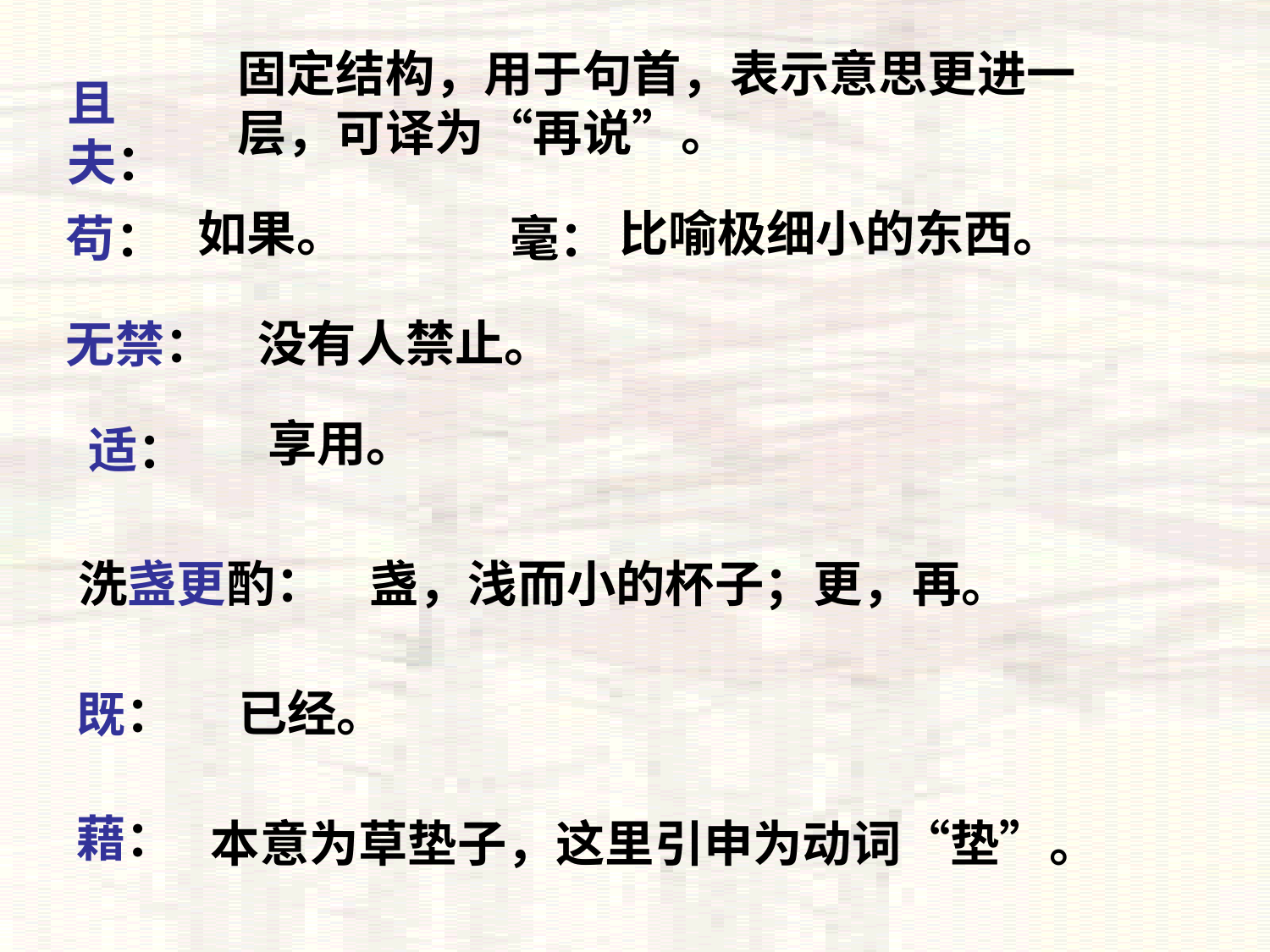

固定结构，用于句首，表示意思更进一层，可译为“再说”。
且夫：
如果。
比喻极细小的东西。
苟：
毫：
没有人禁止。
无禁：
享用。
 适：
洗盏更酌：
盏，浅而小的杯子；更，再。
已经。
既：
藉：
本意为草垫子，这里引申为动词“垫”。